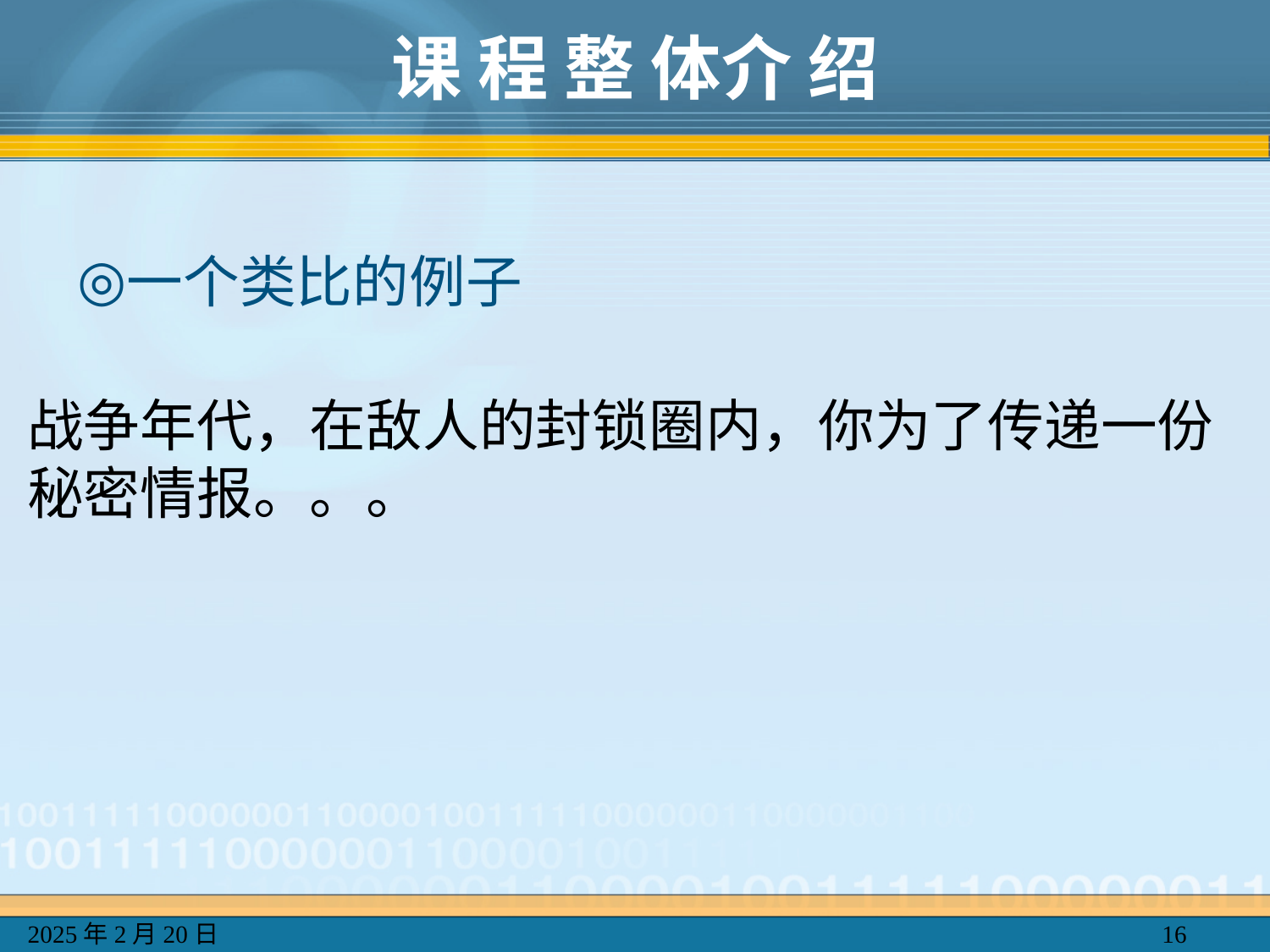

# 课 程 整 体介 绍
一个类比的例子

战争年代，在敌人的封锁圈内，你为了传递一份秘密情报。。。
2025年2月20日
16